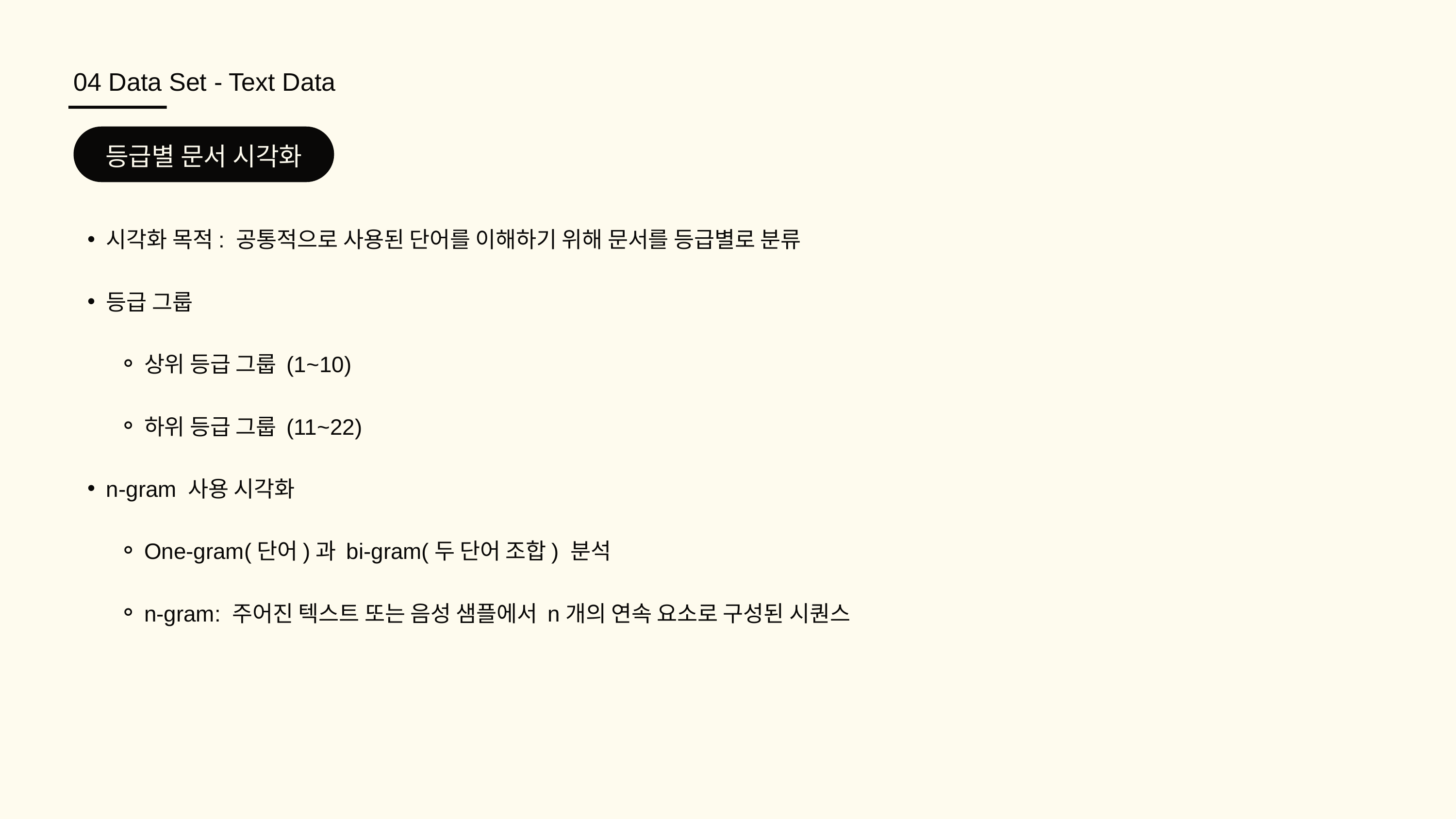

04 Data Set - Text Data

등급별 문서 시각화

시각화 목적: 공통적으로 사용된 단어를 이해하기 위해 문서를 등급별로 분류

등급 그룹

상위 등급 그룹 (1~10)

하위 등급 그룹 (11~22)

n-gram 사용 시각화

One-gram(단어)과 bi-gram(두 단어 조합) 분석

n-gram: 주어진 텍스트 또는 음성 샘플에서 n개의 연속 요소로 구성된 시퀀스